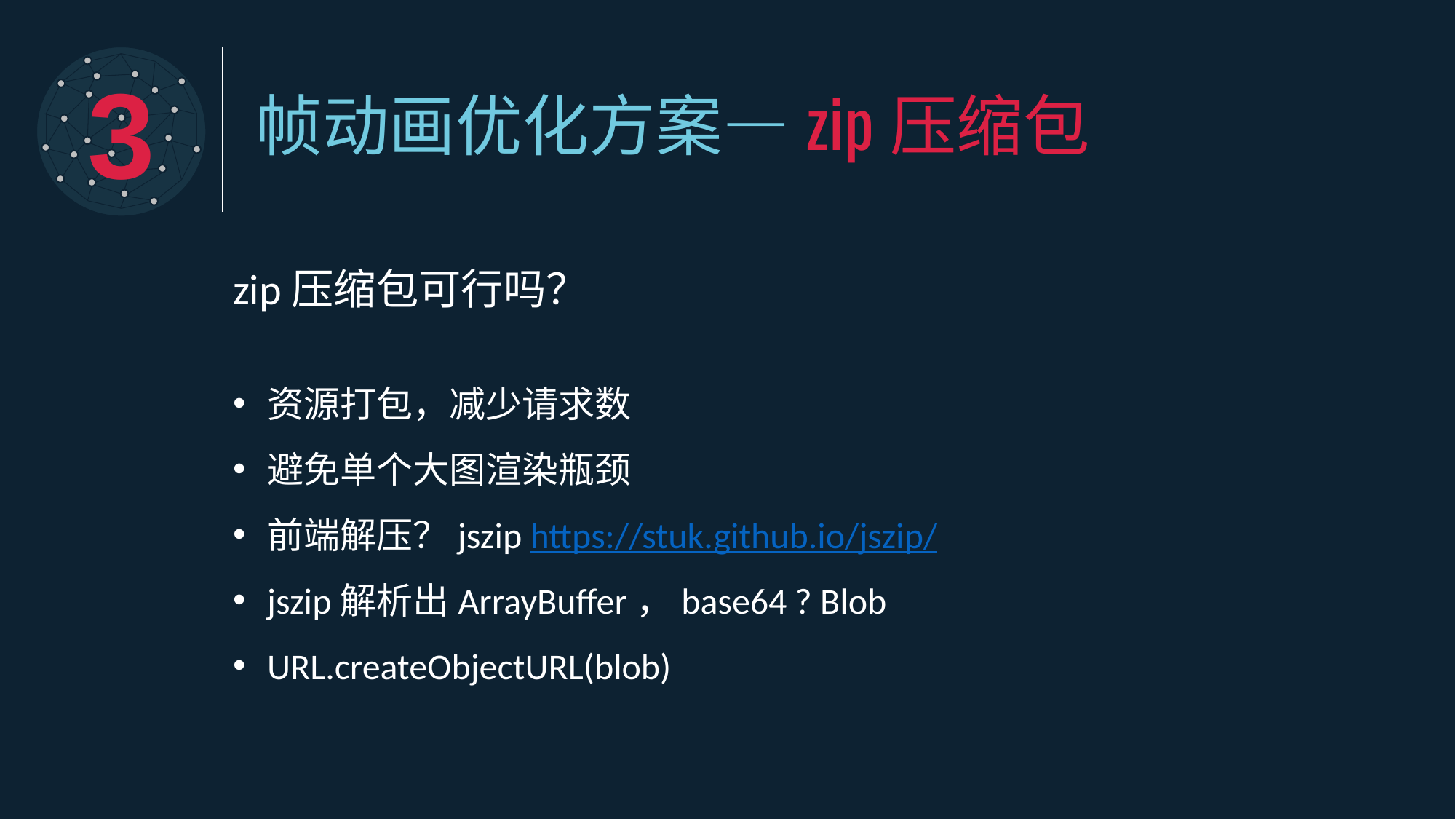

3
帧动画优化方案—zip压缩包
zip压缩包可行吗？
资源打包，减少请求数
避免单个大图渲染瓶颈
前端解压？jszip https://stuk.github.io/jszip/
jszip解析出ArrayBuffer，base64 ? Blob
URL.createObjectURL(blob)